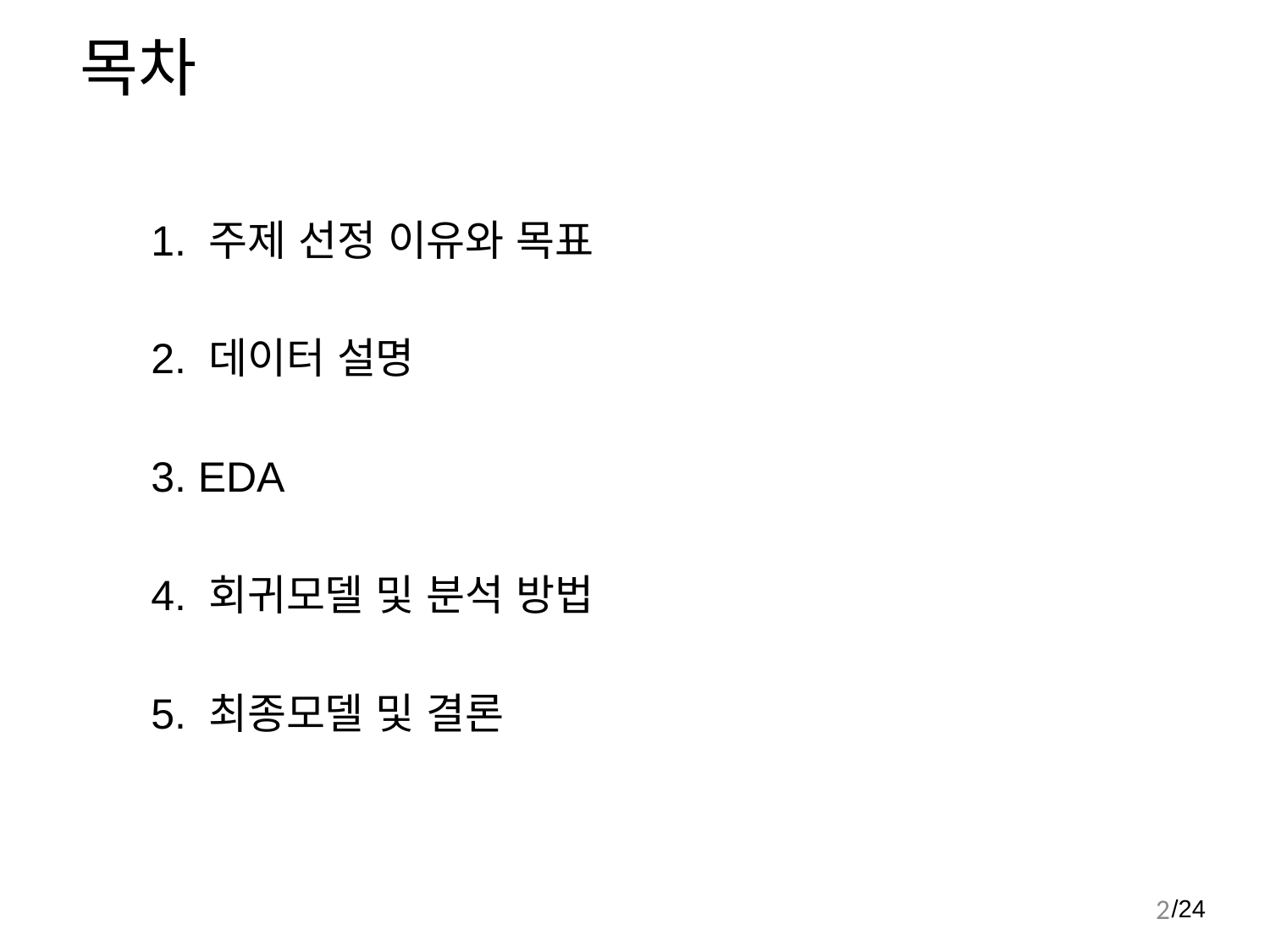

목차

      1. 주제 선정 이유와 목표

      2. 데이터 설명

      3. EDA

      4. 회귀모델 및 분석 방법

      5. 최종모델 및 결론

2